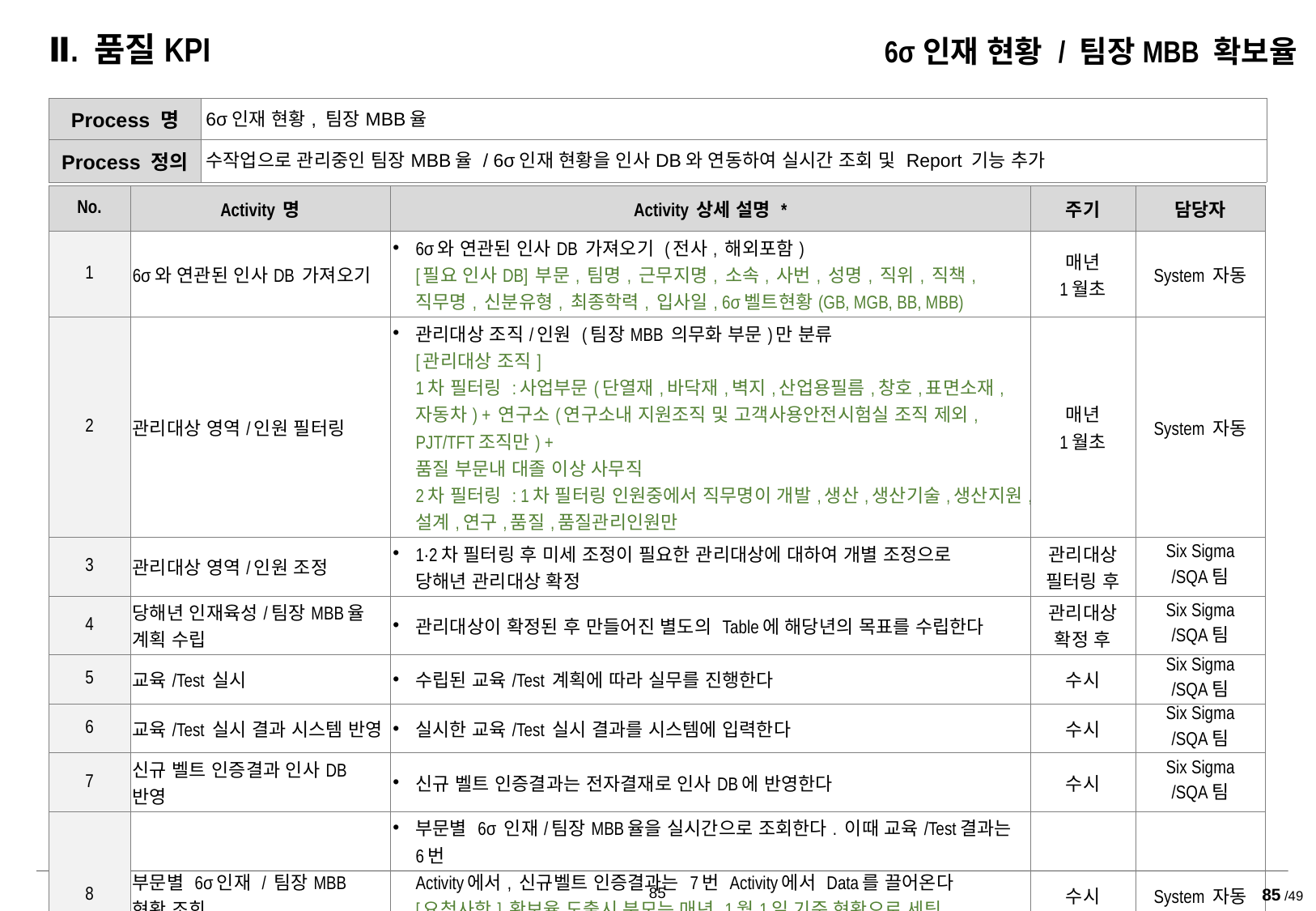

Ⅱ. 품질KPI
6σ인재 현황 / 팀장MBB 확보율
| Process 명 | 6σ인재 현황, 팀장MBB율 |
| --- | --- |
| Process 정의 | 수작업으로 관리중인 팀장MBB율 / 6σ인재 현황을 인사DB와 연동하여 실시간 조회 및 Report 기능 추가 |
| No. | Activity 명 | Activity 상세 설명 \* | 주기 | 담당자 |
| --- | --- | --- | --- | --- |
| 1 | 6σ와 연관된 인사DB 가져오기 | 6σ와 연관된 인사DB 가져오기 (전사, 해외포함) [필요 인사DB] 부문, 팀명, 근무지명, 소속, 사번, 성명, 직위, 직책, 직무명, 신분유형, 최종학력, 입사일, 6σ벨트현황(GB, MGB, BB, MBB) | 매년 1월초 | System 자동 |
| 2 | 관리대상 영역/인원 필터링 | 관리대상 조직/인원 (팀장MBB 의무화 부문)만 분류 [관리대상 조직] 1차 필터링 :사업부문(단열재,바닥재,벽지,산업용필름,창호,표면소재,자동차) + 연구소(연구소내 지원조직 및 고객사용안전시험실 조직 제외, PJT/TFT조직만) + 품질 부문내 대졸 이상 사무직 2차 필터링 : 1차 필터링 인원중에서 직무명이 개발,생산,생산기술,생산지원,설계,연구,품질,품질관리인원만 | 매년 1월초 | System 자동 |
| 3 | 관리대상 영역/인원 조정 | 1·2차 필터링 후 미세 조정이 필요한 관리대상에 대하여 개별 조정으로 당해년 관리대상 확정 | 관리대상 필터링 후 | Six Sigma /SQA팀 |
| 4 | 당해년 인재육성/팀장MBB율 계획 수립 | 관리대상이 확정된 후 만들어진 별도의 Table에 해당년의 목표를 수립한다 | 관리대상 확정 후 | Six Sigma /SQA팀 |
| 5 | 교육/Test 실시 | 수립된 교육/Test 계획에 따라 실무를 진행한다 | 수시 | Six Sigma /SQA팀 |
| 6 | 교육/Test 실시 결과 시스템 반영 | 실시한 교육/Test 실시 결과를 시스템에 입력한다 | 수시 | Six Sigma /SQA팀 |
| 7 | 신규 벨트 인증결과 인사DB 반영 | 신규 벨트 인증결과는 전자결재로 인사DB에 반영한다 | 수시 | Six Sigma /SQA팀 |
| 8 | 부문별 6σ인재 / 팀장MBB 현황 조회 | 부문별 6σ 인재/팀장MBB율을 실시간으로 조회한다. 이때 교육/Test결과는 6번 Activity에서, 신규벨트 인증결과는 7번 Activity에서 Data를 끌어온다 [요청사항] 확보율 도출시 분모는 매년 1월1일 기준 현황으로 세팅 BB Paper Test 합격 이상은 GB 인증으로 간주 → 자동화 필요하며 실제 GB인증자와 구분은 필요 | 수시 | System 자동 |
| 9 | 상세 6σ인재 / 팀장MBB 현황 조회 | 부문을 Click시 상세 자연인별 인증 현황 Dropdown 됨 | 수시 | System 자동 |
85 /49